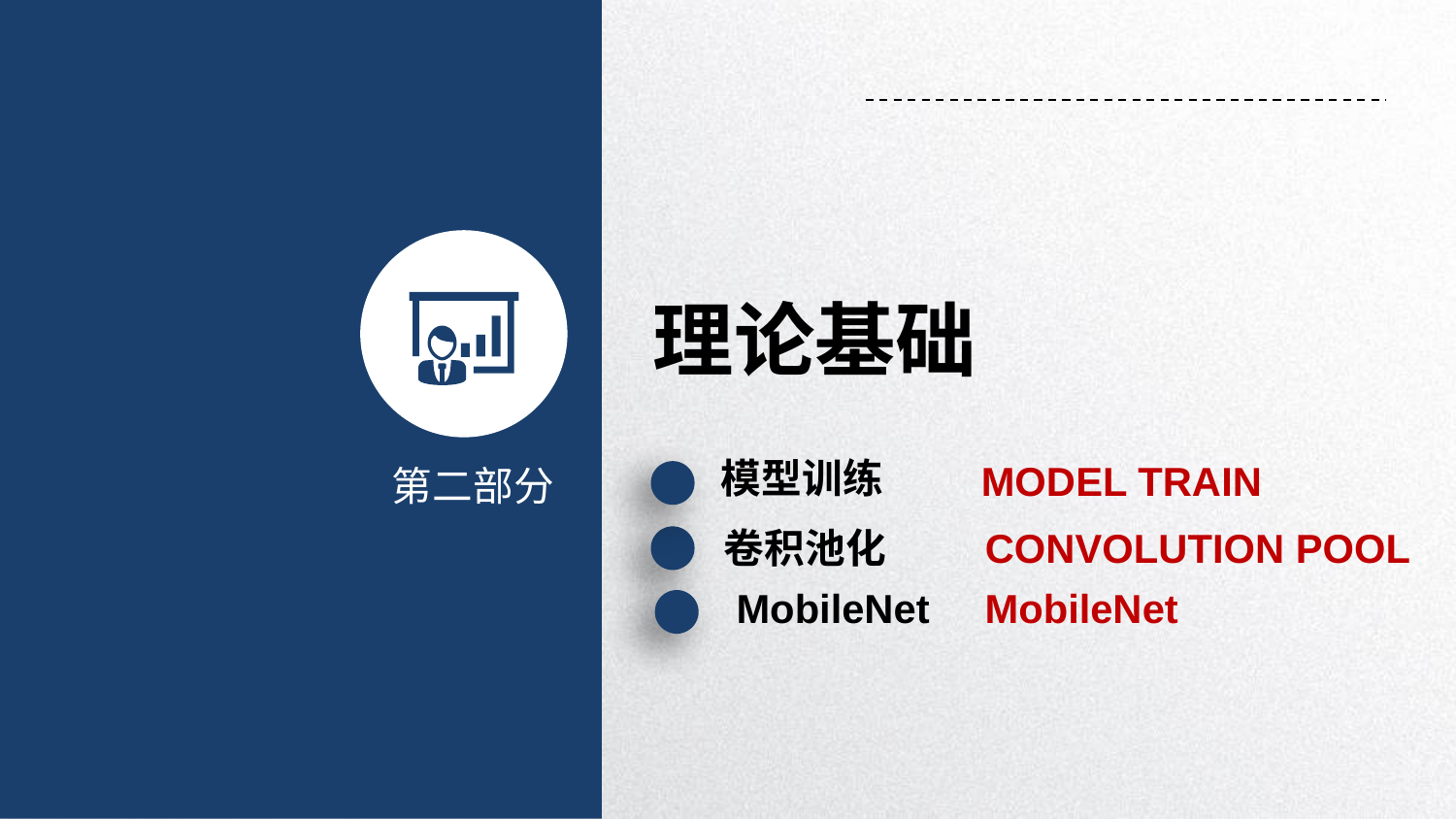

理论基础
模型训练
MODEL TRAIN
第二部分

卷积池化
CONVOLUTION POOL

MobileNet
MobileNet